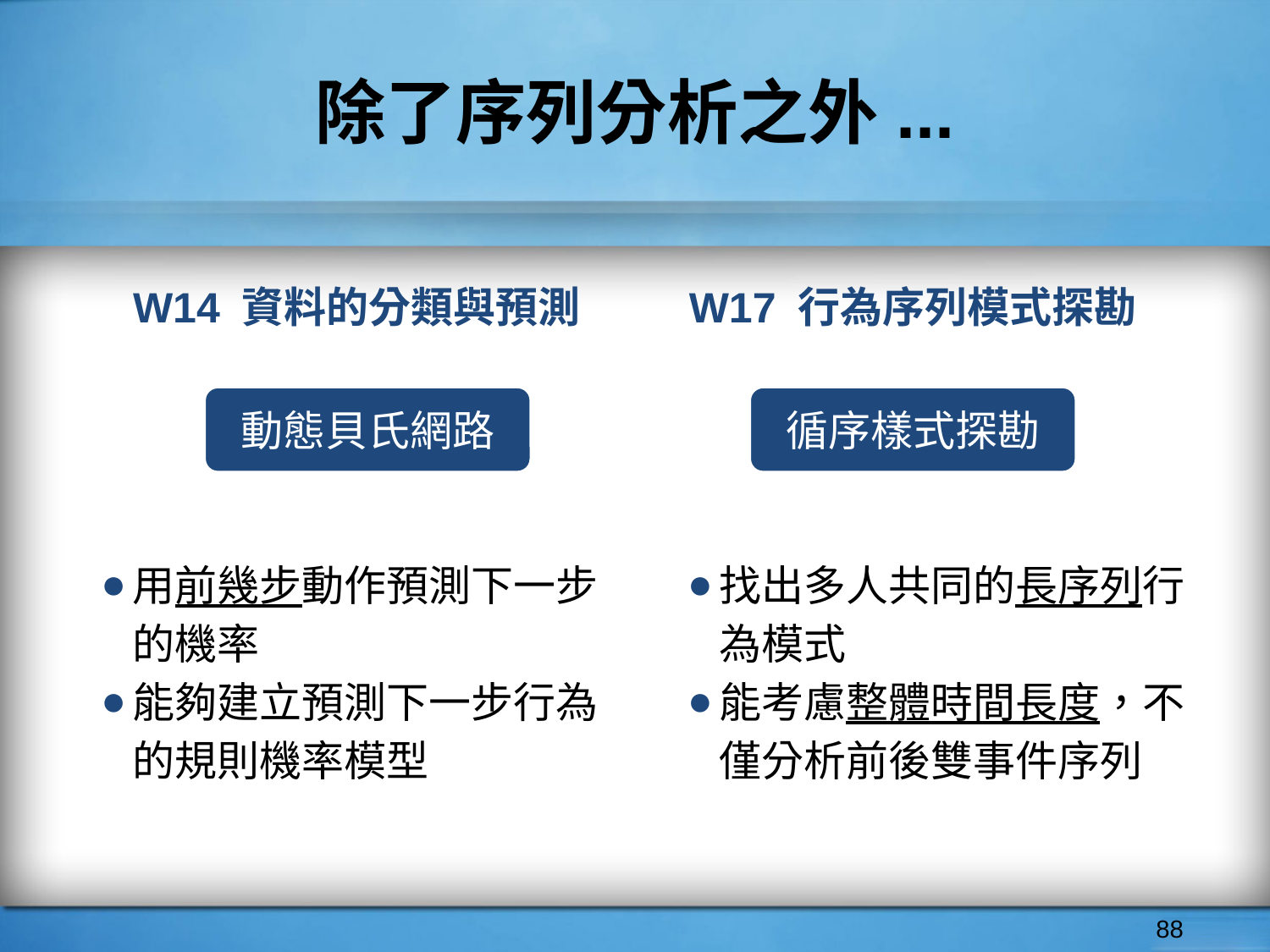

# 除了序列分析之外...
W14 資料的分類與預測
W17 行為序列模式探勘
動態貝氏網路
循序樣式探勘
用前幾步動作預測下一步的機率
能夠建立預測下一步行為的規則機率模型
找出多人共同的長序列行為模式
能考慮整體時間長度，不僅分析前後雙事件序列
88